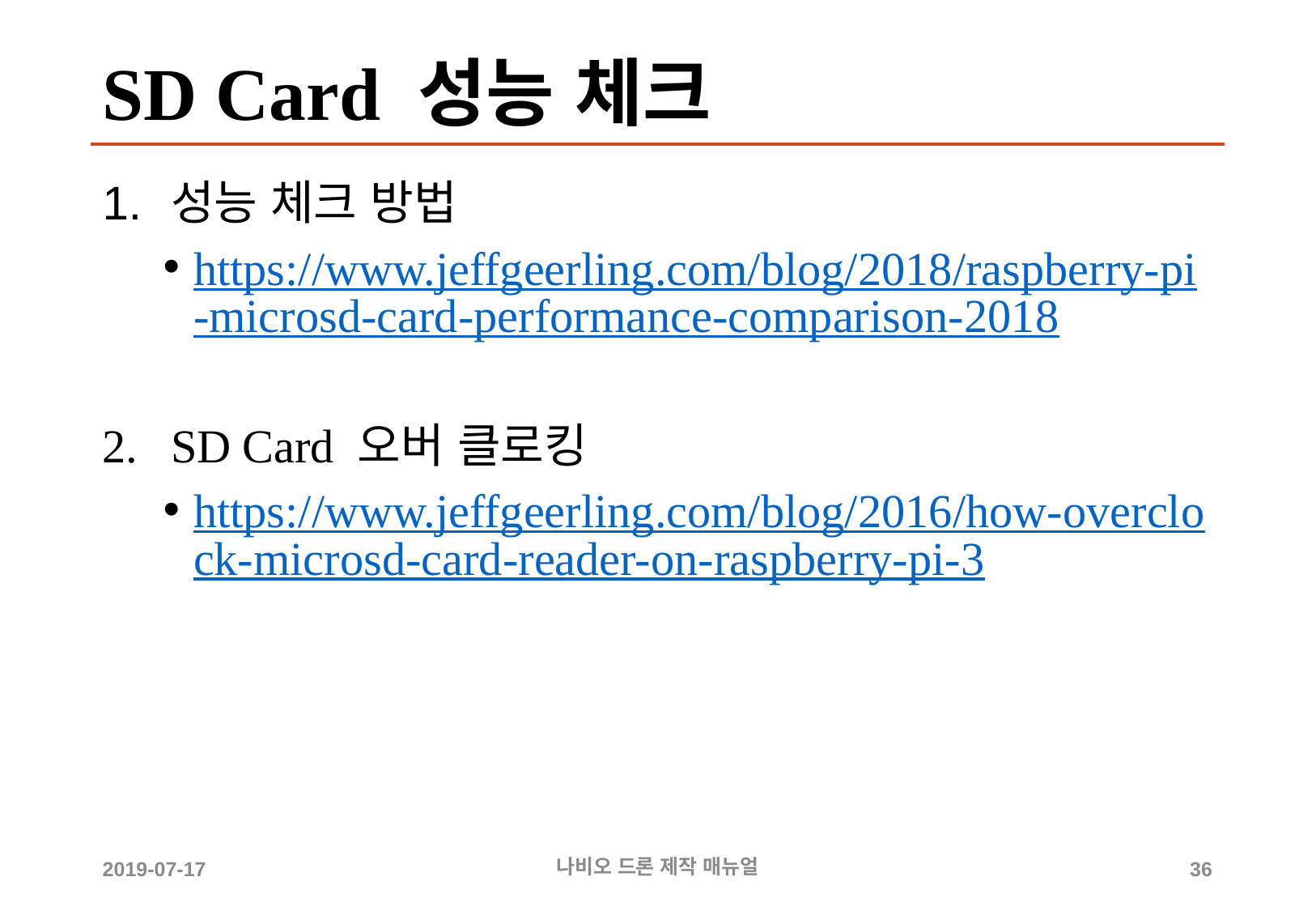

# SD Card 성능 체크
성능 체크 방법
https://www.jeffgeerling.com/blog/2018/raspberry-pi-microsd-card-performance-comparison-2018
SD Card 오버 클로킹
https://www.jeffgeerling.com/blog/2016/how-overclock-microsd-card-reader-on-raspberry-pi-3
2019-07-17
나비오 드론 제작 매뉴얼
36